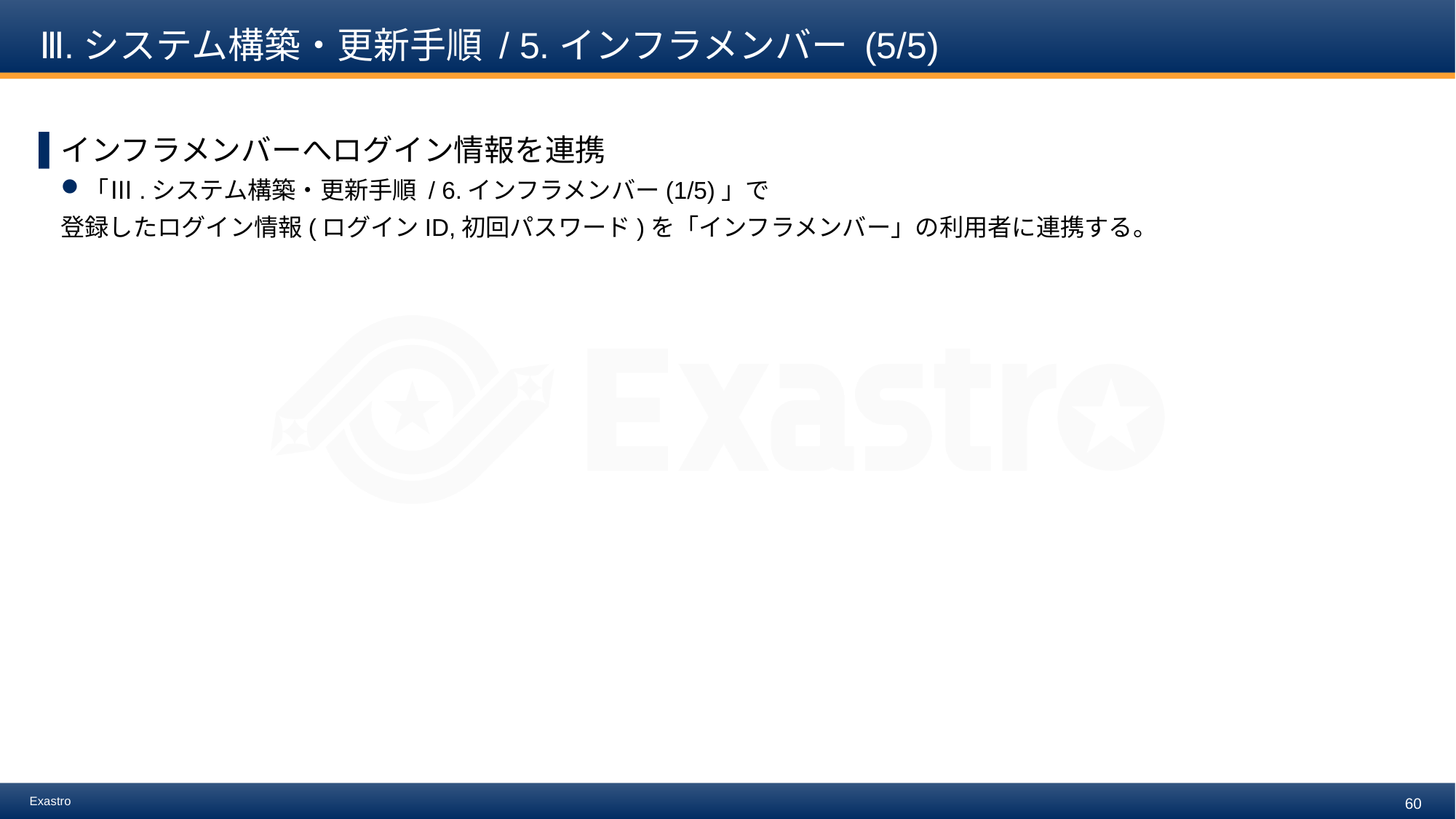

# Ⅲ.システム構築・更新手順 / 5.インフラメンバー (5/5)
インフラメンバーへログイン情報を連携
「Ⅲ.システム構築・更新手順 / 6.インフラメンバー(1/5)」で
登録したログイン情報(ログインID,初回パスワード)を「インフラメンバー」の利用者に連携する。